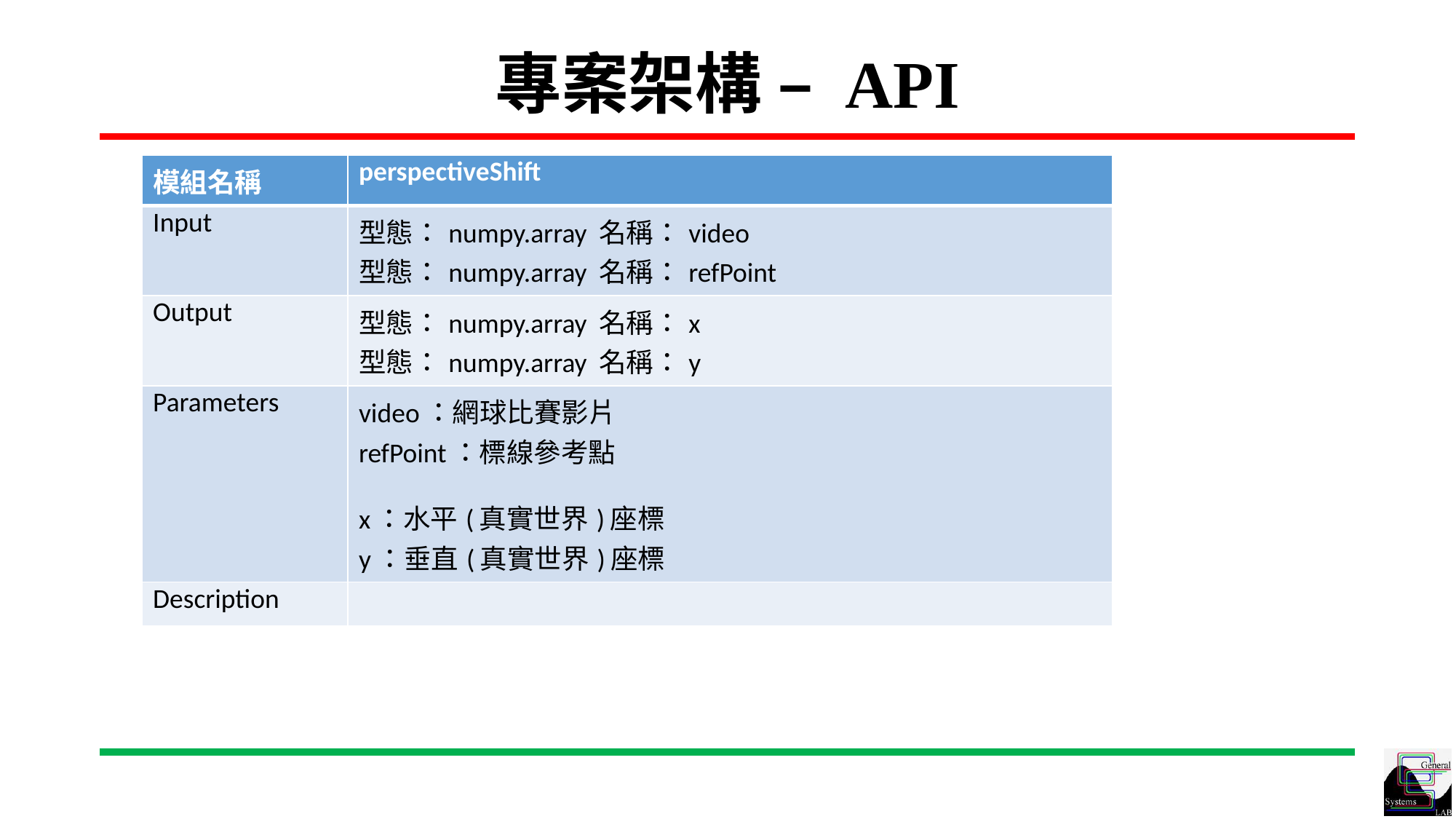

# 專案架構 – API
| 模組名稱 | perspectiveShift |
| --- | --- |
| Input | 型態：numpy.array 名稱：video 型態：numpy.array 名稱：refPoint |
| Output | 型態：numpy.array 名稱：x 型態：numpy.array 名稱：y |
| Parameters | video：網球比賽影片 refPoint：標線參考點 x：水平(真實世界)座標 y：垂直(真實世界)座標 |
| Description |  |